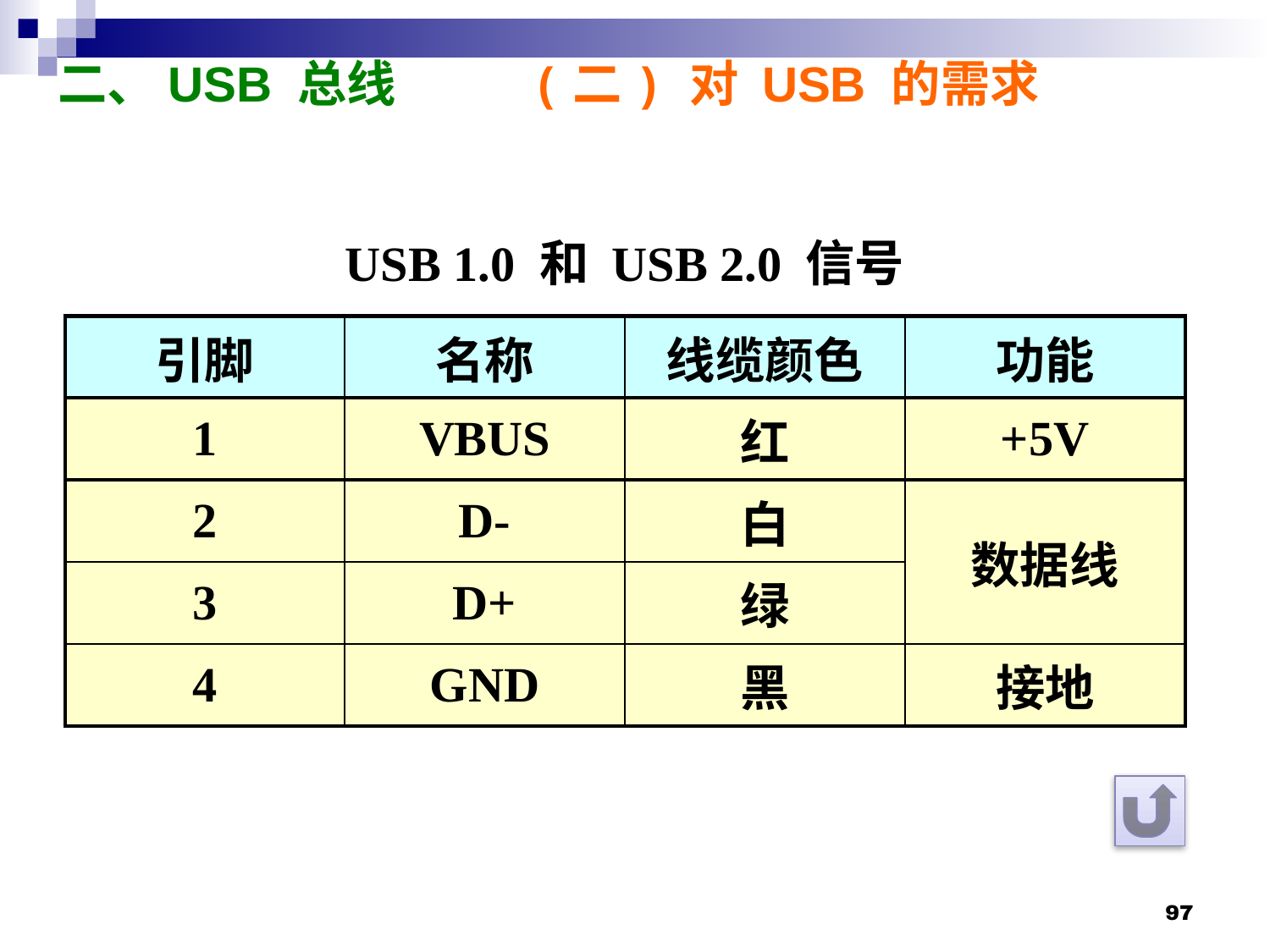

# 二、USB 总线           (二) 对 USB 的需求
USB 1.0 和 USB 2.0 信号
| 引脚 | 名称 | 线缆颜色 | 功能 |
| --- | --- | --- | --- |
| 1 | VBUS | 红 | +5V |
| 2 | D- | 白 | 数据线 |
| 3 | D+ | 绿 |  |
| 4 | GND | 黑 | 接地 |

97